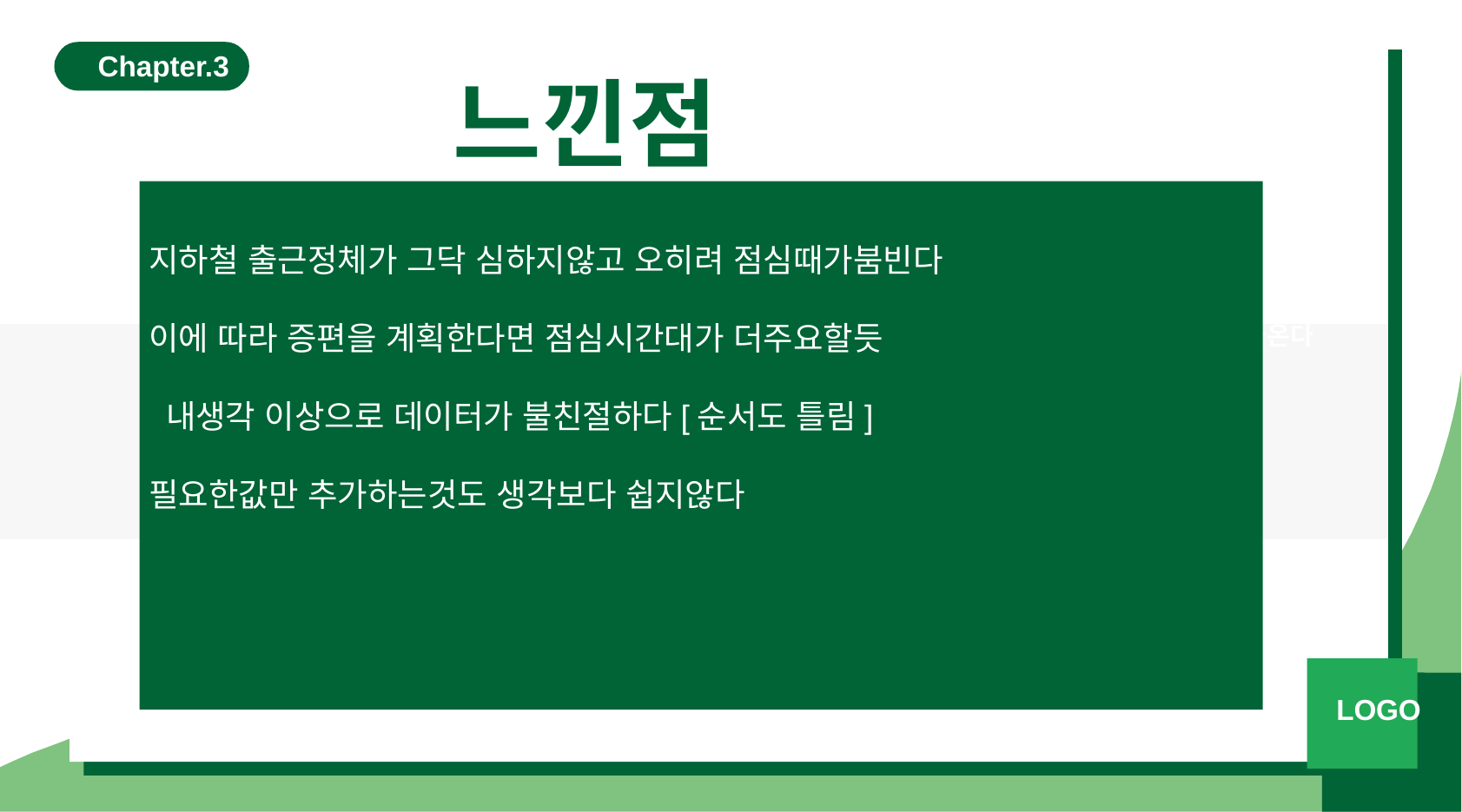

Chapter.3

느낀점

지하철 출근정체가 그닥 심하지않고 오히려 점심때가붐빈다

이에 따라 증편을 계획한다면 점심시간대가 더주요할듯

 내생각 이상으로 데이터가 불친절하다[순서도 틀림]

필요한값만 추가하는것도 생각보다 쉽지않다

 API값을 받아온다

PLAN 01
PLAN 02

01 내용을 입력하세요
01 내용을 입력하세요
02 내용을 입력하세요
02 내용을 입력하세요
03 내용을 입력하세요
03 내용을 입력하세요

LOGO